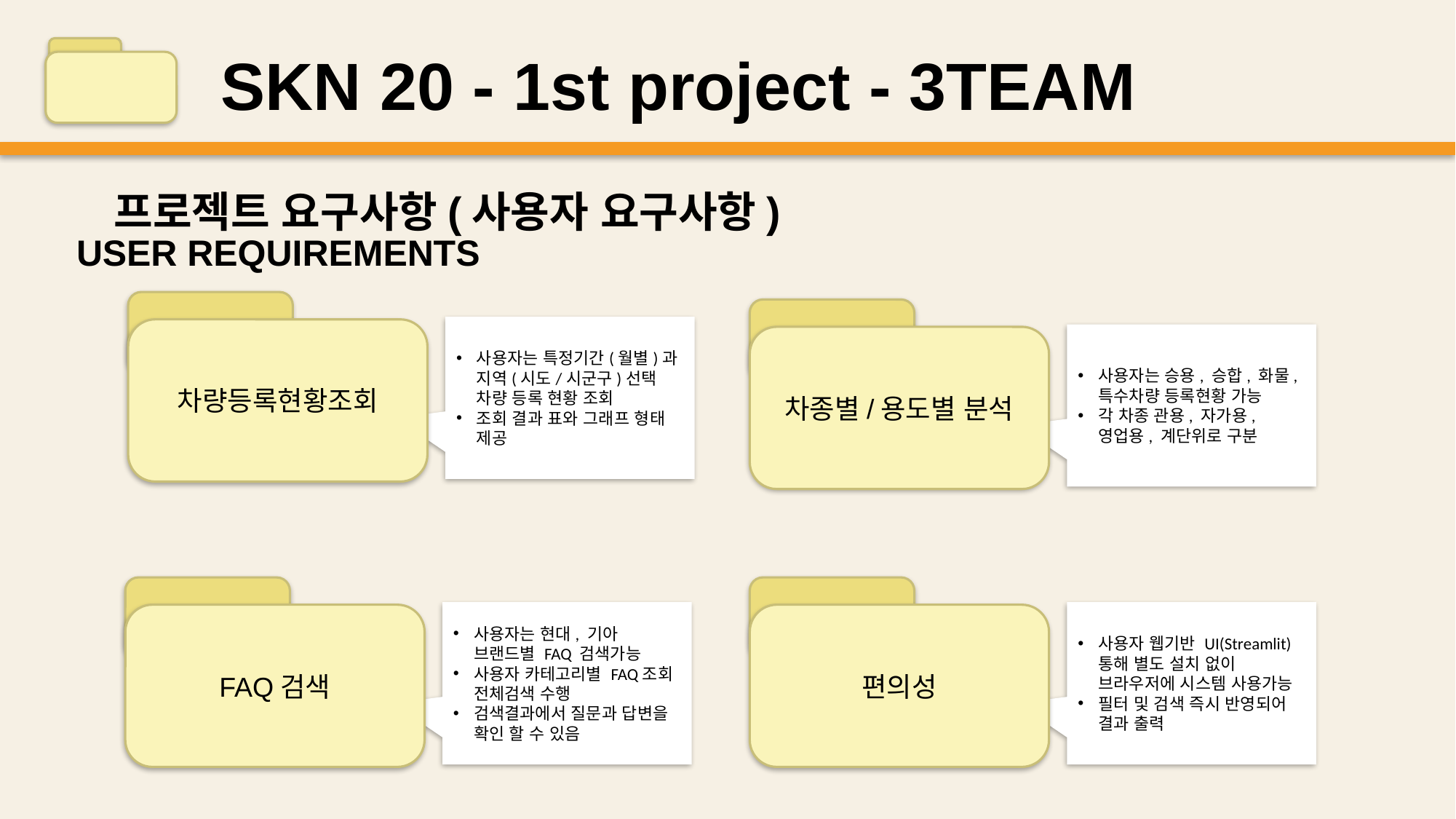

SKN 20 - 1st project - 3TEAM

프로젝트 요구사항(사용자 요구사항)
USER REQUIREMENTS

차량등록현황조회
사용자는 특정기간(월별)과 지역(시도/시군구)선택 차량 등록 현황 조회
조회 결과 표와 그래프 형태 제공

차종별/용도별 분석
사용자는 승용, 승합, 화물, 특수차량 등록현황 가능
각 차종 관용, 자가용, 영업용, 계단위로 구분

FAQ검색
사용자는 현대, 기아 브랜드별 FAQ 검색가능
사용자 카테고리별 FAQ조회 전체검색 수행
검색결과에서 질문과 답변을  확인 할 수 있음

편의성
사용자 웹기반 UI(Streamlit)통해 별도 설치 없이 브라우저에 시스템 사용가능
필터 및 검색 즉시 반영되어 결과 출력